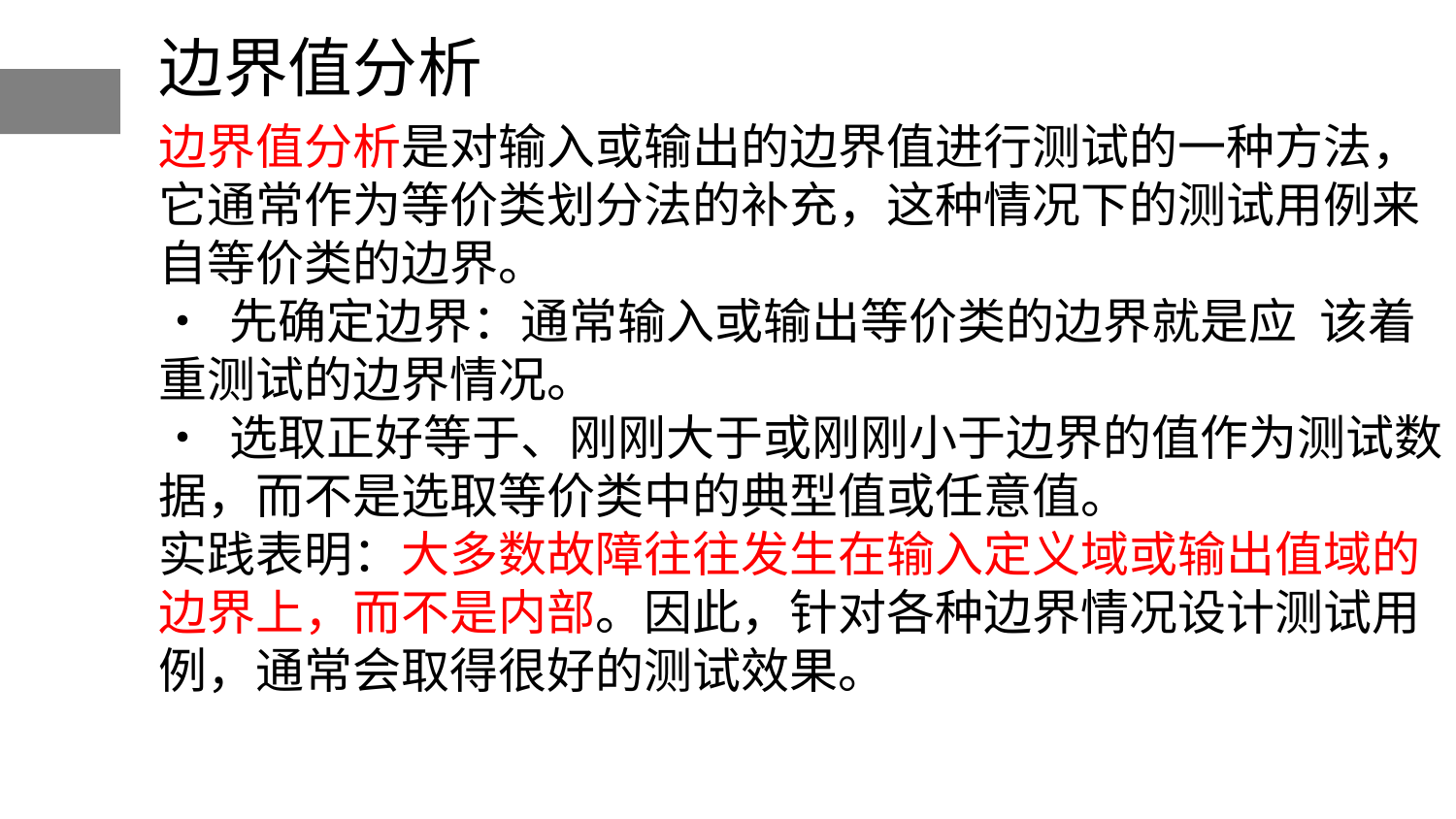

边界值分析

边界值分析是对输入或输出的边界值进行测试的一种方法，它通常作为等价类划分法的补充，这种情况下的测试用例来自等价类的边界。
• 先确定边界：通常输入或输出等价类的边界就是应  该着重测试的边界情况。
• 选取正好等于、刚刚大于或刚刚小于边界的值作为测试数据，而不是选取等价类中的典型值或任意值。
实践表明：大多数故障往往发生在输入定义域或输出值域的边界上，而不是内部。因此，针对各种边界情况设计测试用例，通常会取得很好的测试效果。